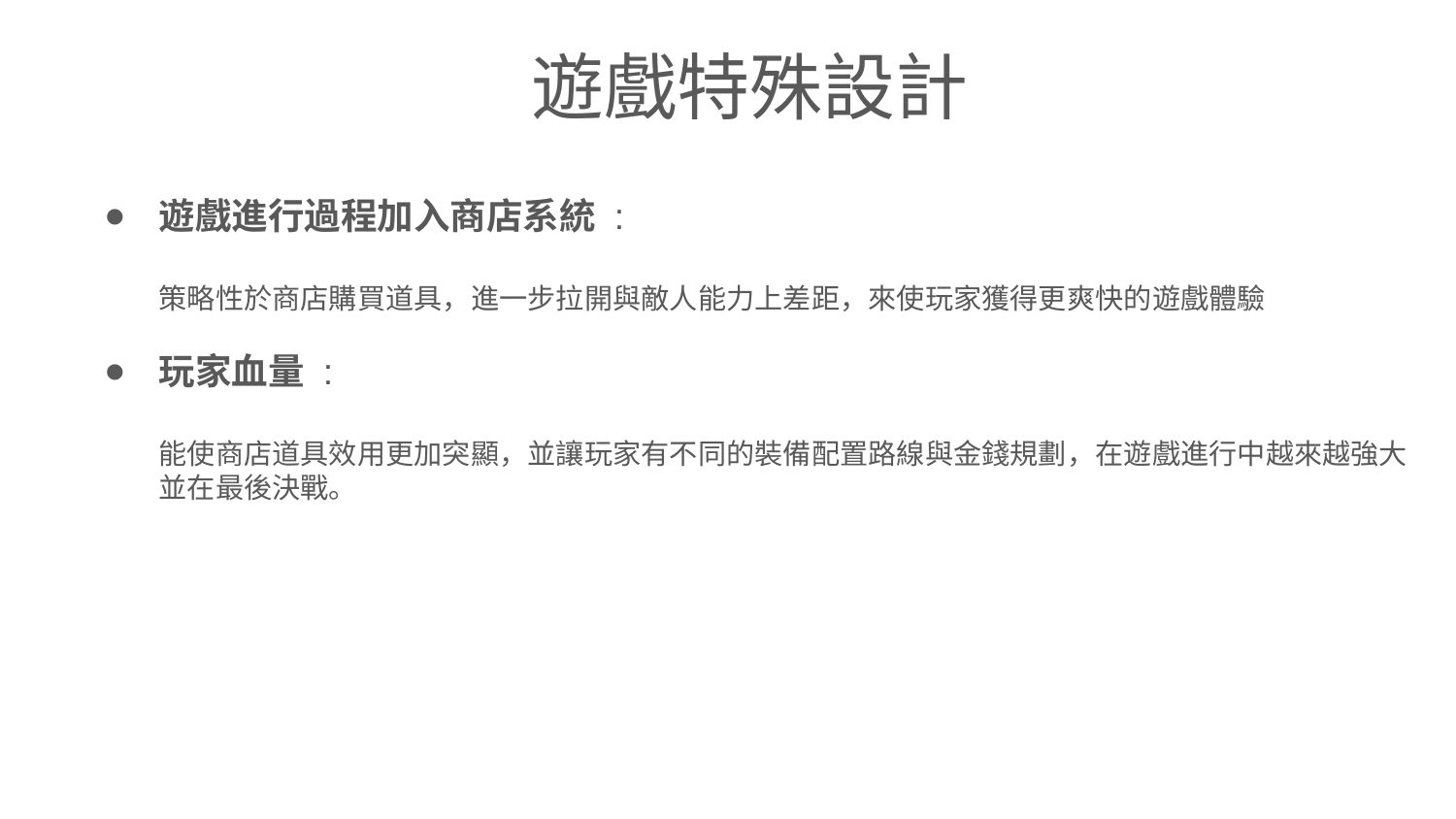

# 遊戲特殊設計
遊戲進行過程加入商店系統 :

策略性於商店購買道具，進一步拉開與敵人能力上差距，來使玩家獲得更爽快的遊戲體驗

玩家血量 :

能使商店道具效用更加突顯，並讓玩家有不同的裝備配置路線與金錢規劃，在遊戲進行中越來越強大並在最後決戰。